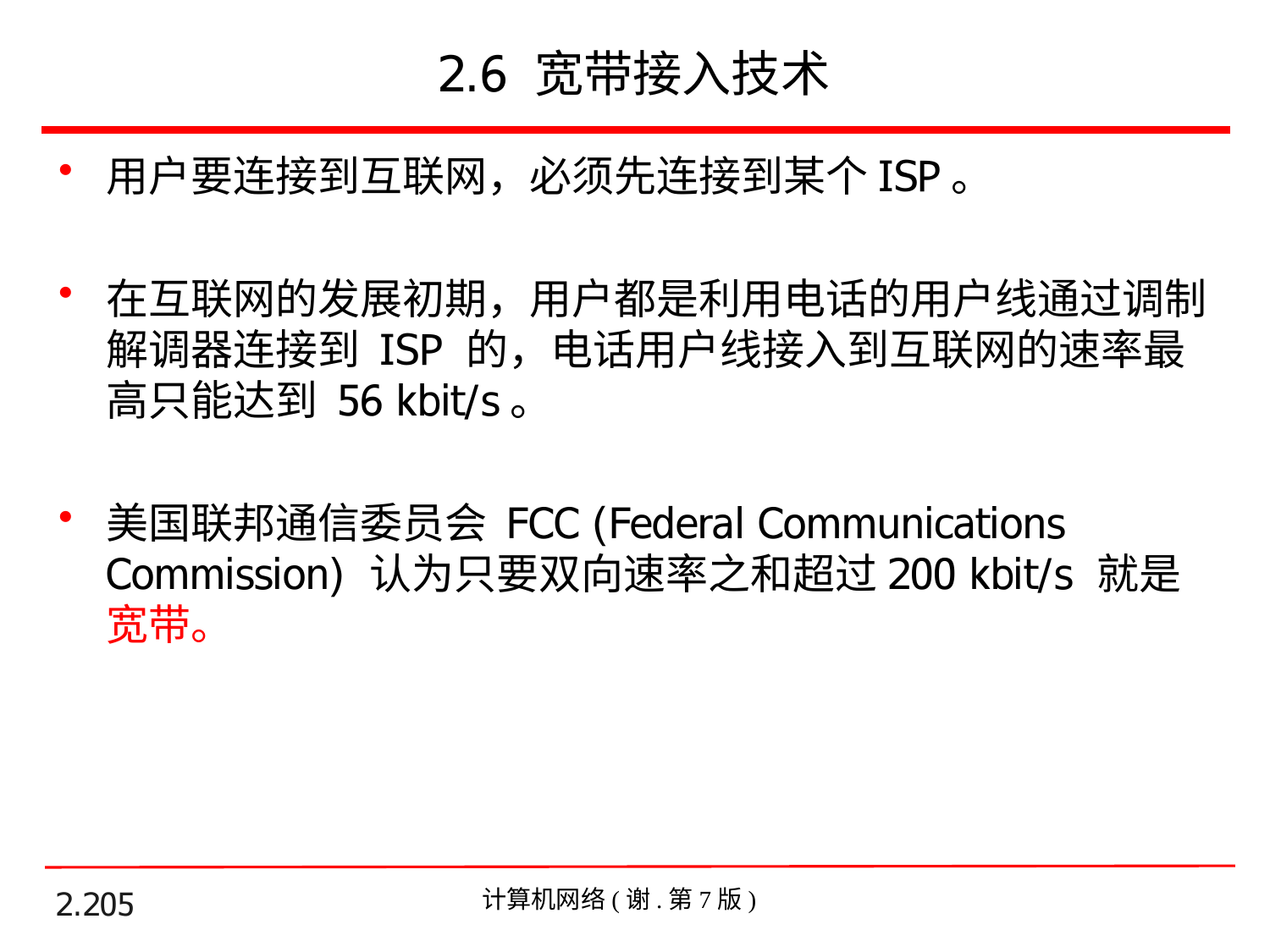

# 2.6 宽带接入技术
用户要连接到互联网，必须先连接到某个ISP。

在互联网的发展初期，用户都是利用电话的用户线通过调制解调器连接到 ISP 的，电话用户线接入到互联网的速率最高只能达到 56 kbit/s。

美国联邦通信委员会 FCC (Federal Communications Commission) 认为只要双向速率之和超过200 kbit/s 就是宽带。